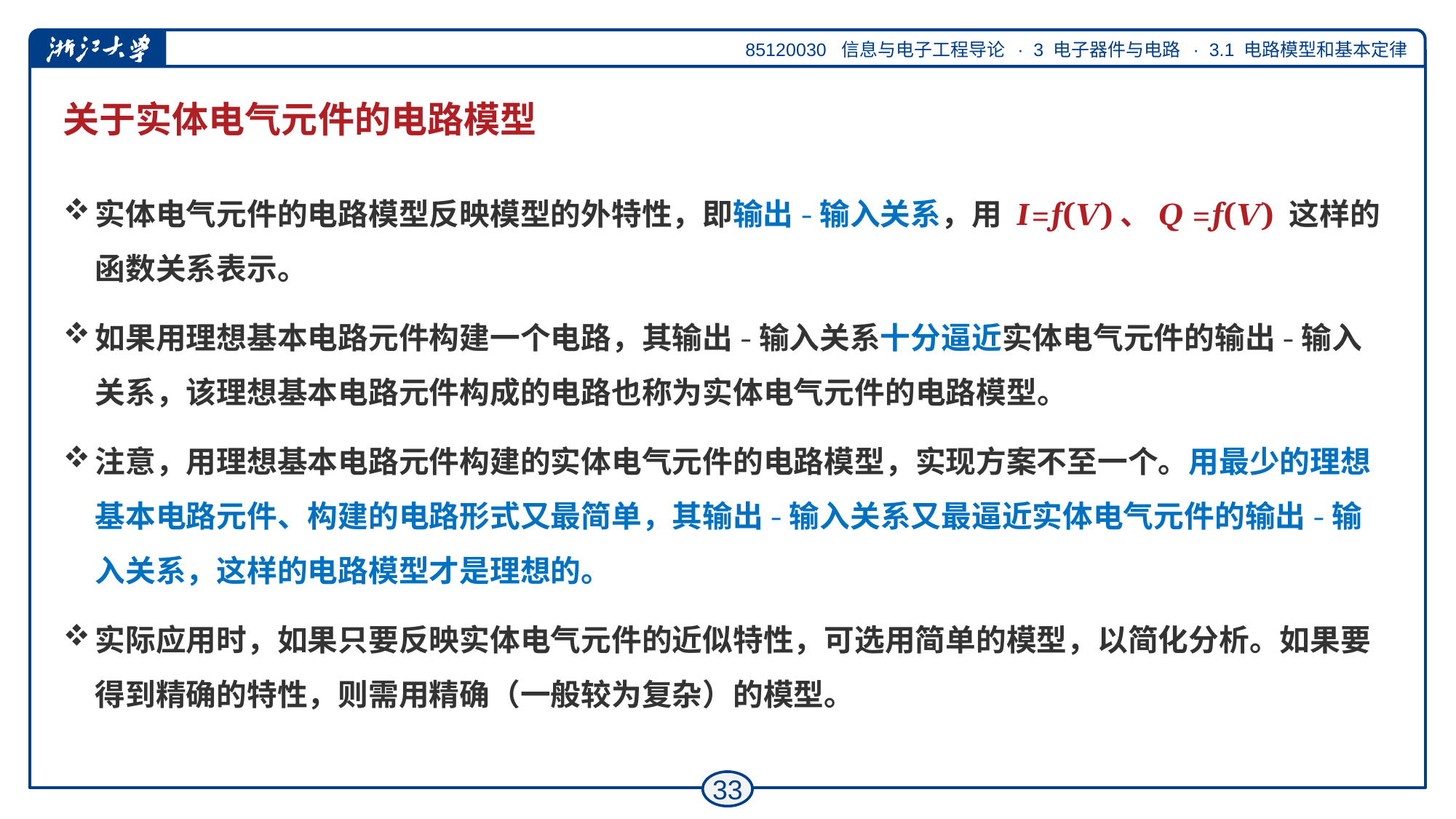

# 关于实体电气元件的电路模型
实体电气元件的电路模型反映模型的外特性，即输出-输入关系，用 I=f(V)、Q =f(V) 这样的函数关系表示。
如果用理想基本电路元件构建一个电路，其输出-输入关系十分逼近实体电气元件的输出-输入关系，该理想基本电路元件构成的电路也称为实体电气元件的电路模型。
注意，用理想基本电路元件构建的实体电气元件的电路模型，实现方案不至一个。用最少的理想基本电路元件、构建的电路形式又最简单，其输出-输入关系又最逼近实体电气元件的输出-输入关系，这样的电路模型才是理想的。
实际应用时，如果只要反映实体电气元件的近似特性，可选用简单的模型，以简化分析。如果要得到精确的特性，则需用精确（一般较为复杂）的模型。